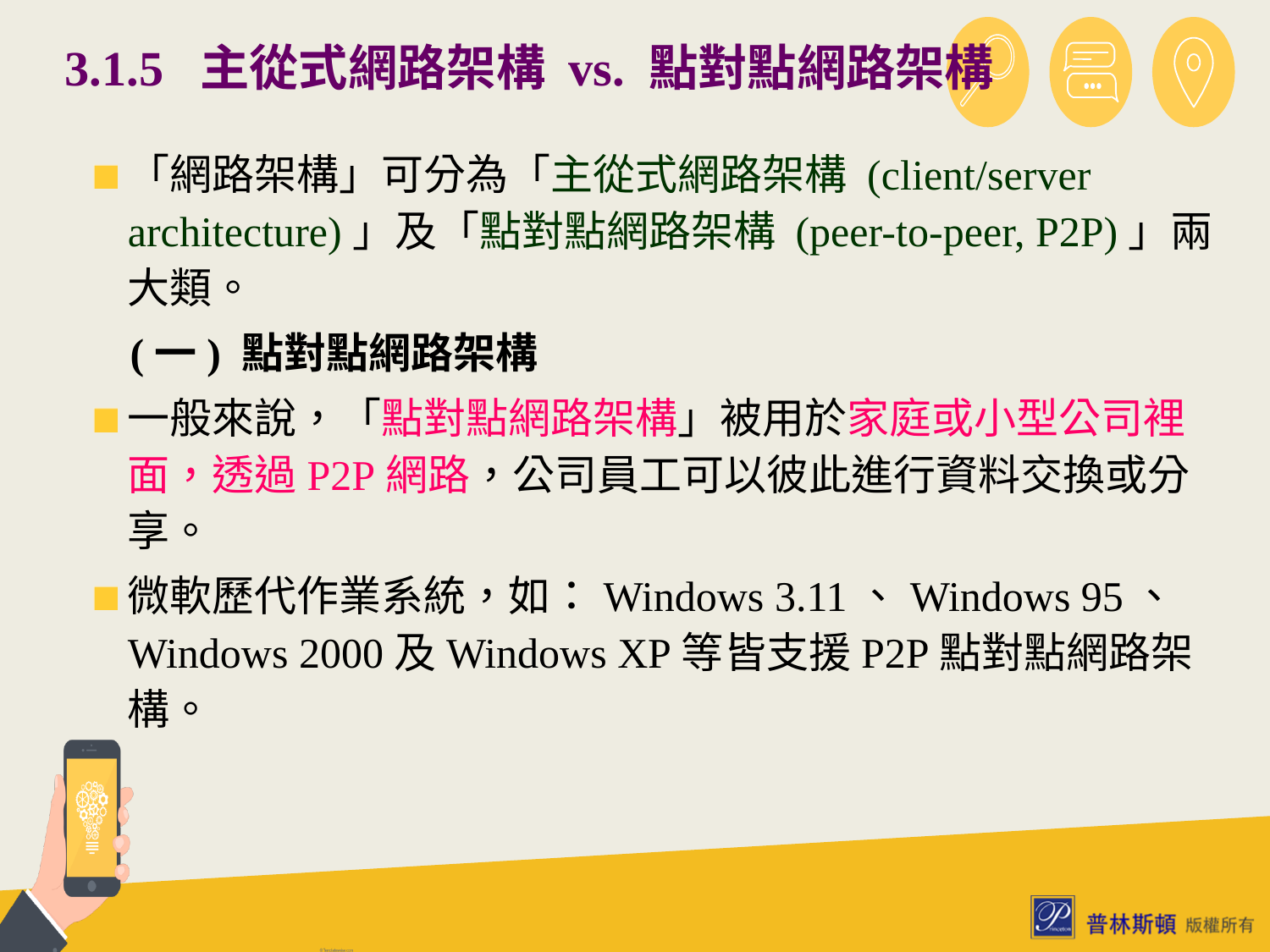

# 3.1.5  主從式網路架構 vs. 點對點網路架構
「網路架構」可分為「主從式網路架構 (client/server architecture)」及「點對點網路架構 (peer-to-peer, P2P)」兩大類。
    (一) 點對點網路架構
一般來說，「點對點網路架構」被用於家庭或小型公司裡面，透過P2P網路，公司員工可以彼此進行資料交換或分享。
微軟歷代作業系統，如：Windows 3.11、Windows 95、Windows 2000及Windows XP等皆支援P2P點對點網路架構。